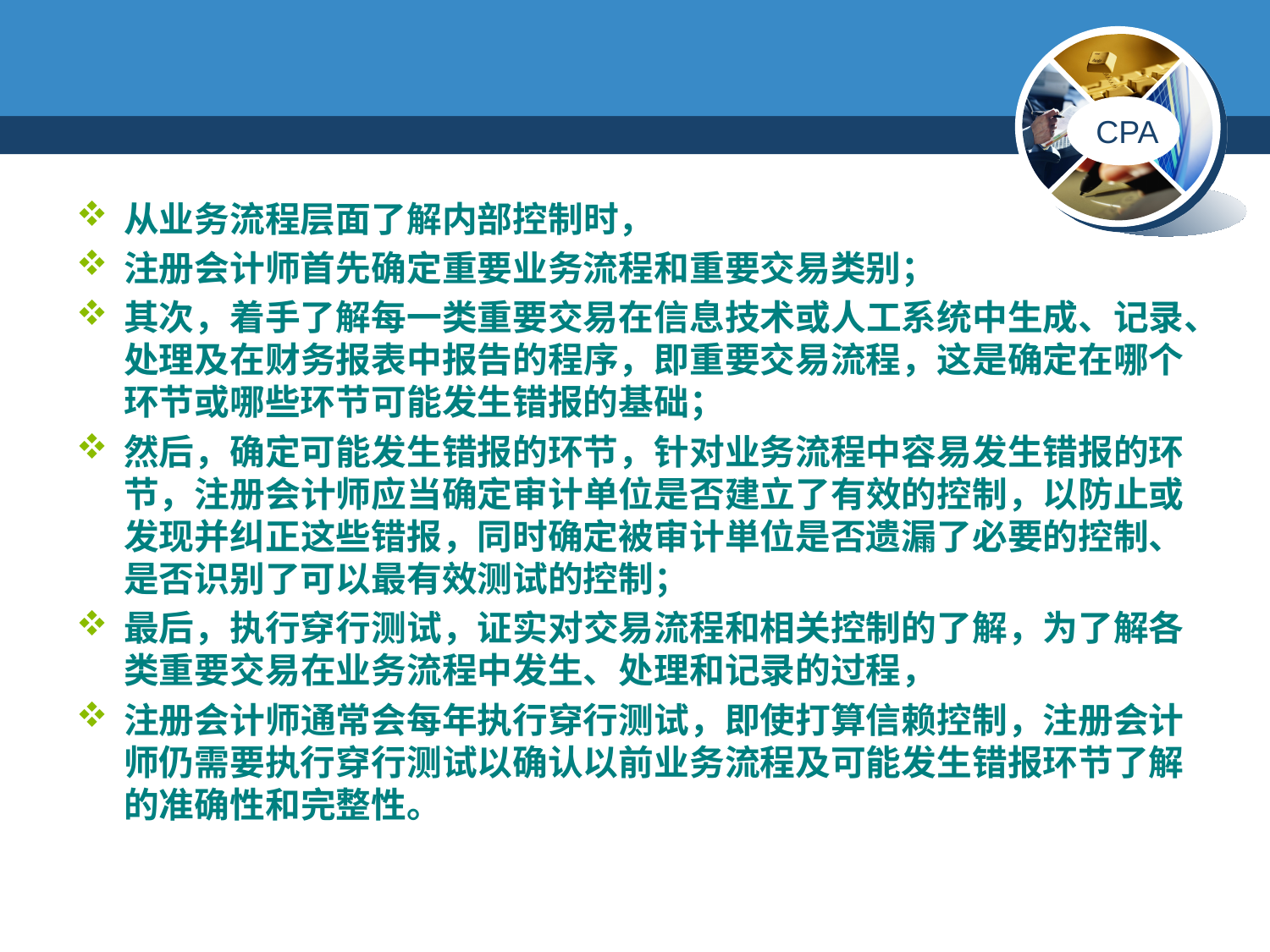

#
从业务流程层面了解内部控制时，
注册会计师首先确定重要业务流程和重要交易类别；
其次，着手了解每一类重要交易在信息技术或人工系统中生成、记录、处理及在财务报表中报告的程序，即重要交易流程，这是确定在哪个环节或哪些环节可能发生错报的基础；
然后，确定可能发生错报的环节，针对业务流程中容易发生错报的环节，注册会计师应当确定审计单位是否建立了有效的控制，以防止或发现并纠正这些错报，同时确定被审计単位是否遗漏了必要的控制、是否识别了可以最有效测试的控制；
最后，执行穿行测试，证实对交易流程和相关控制的了解，为了解各类重要交易在业务流程中发生、处理和记录的过程，
注册会计师通常会每年执行穿行测试，即使打算信赖控制，注册会计师仍需要执行穿行测试以确认以前业务流程及可能发生错报环节了解的准确性和完整性。